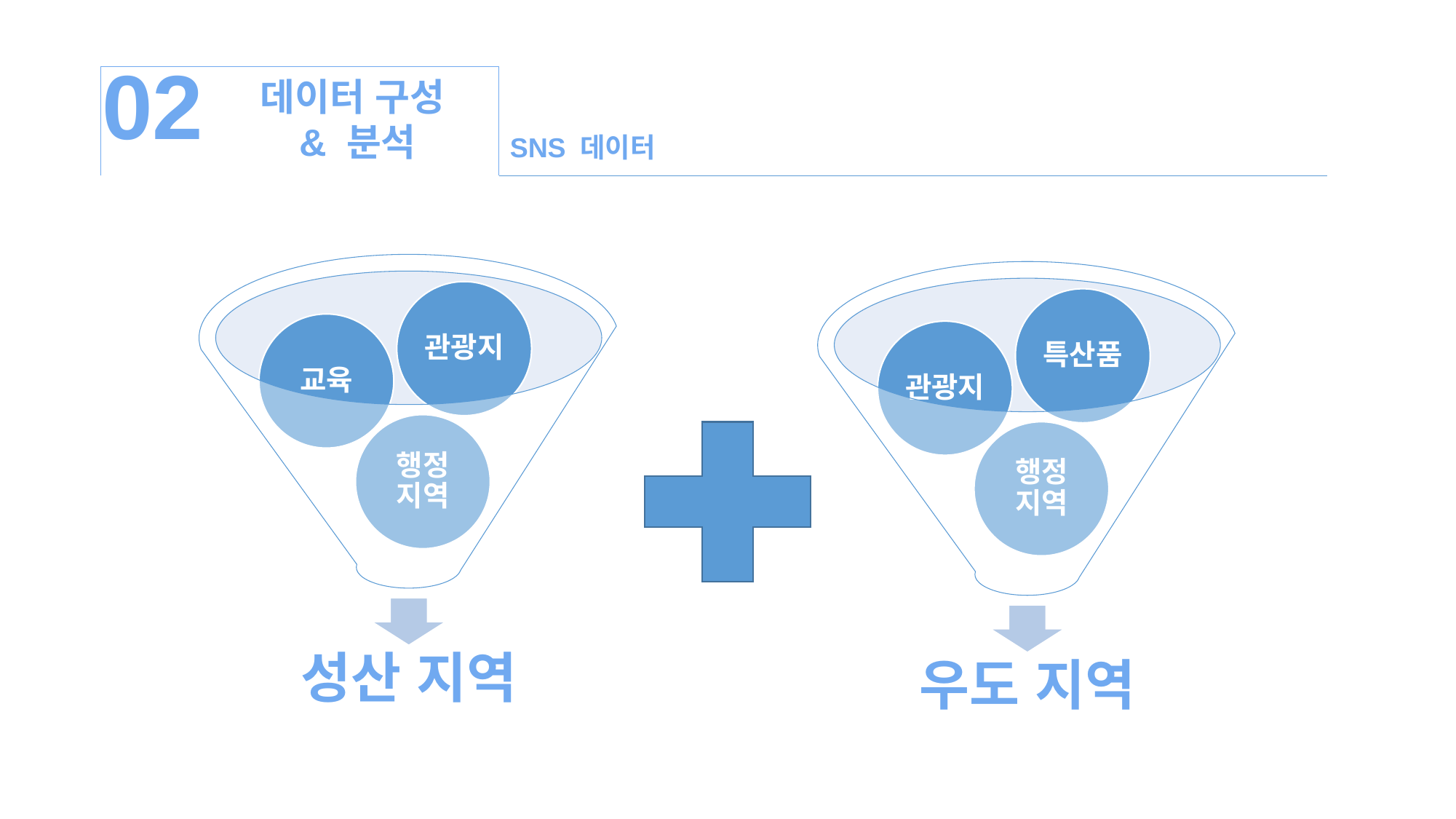

02
데이터 구성
 & 분석
SNS 데이터
성산 지역
행정 지역
교육
관광지
우도 지역
행정 지역
관광지
특산품